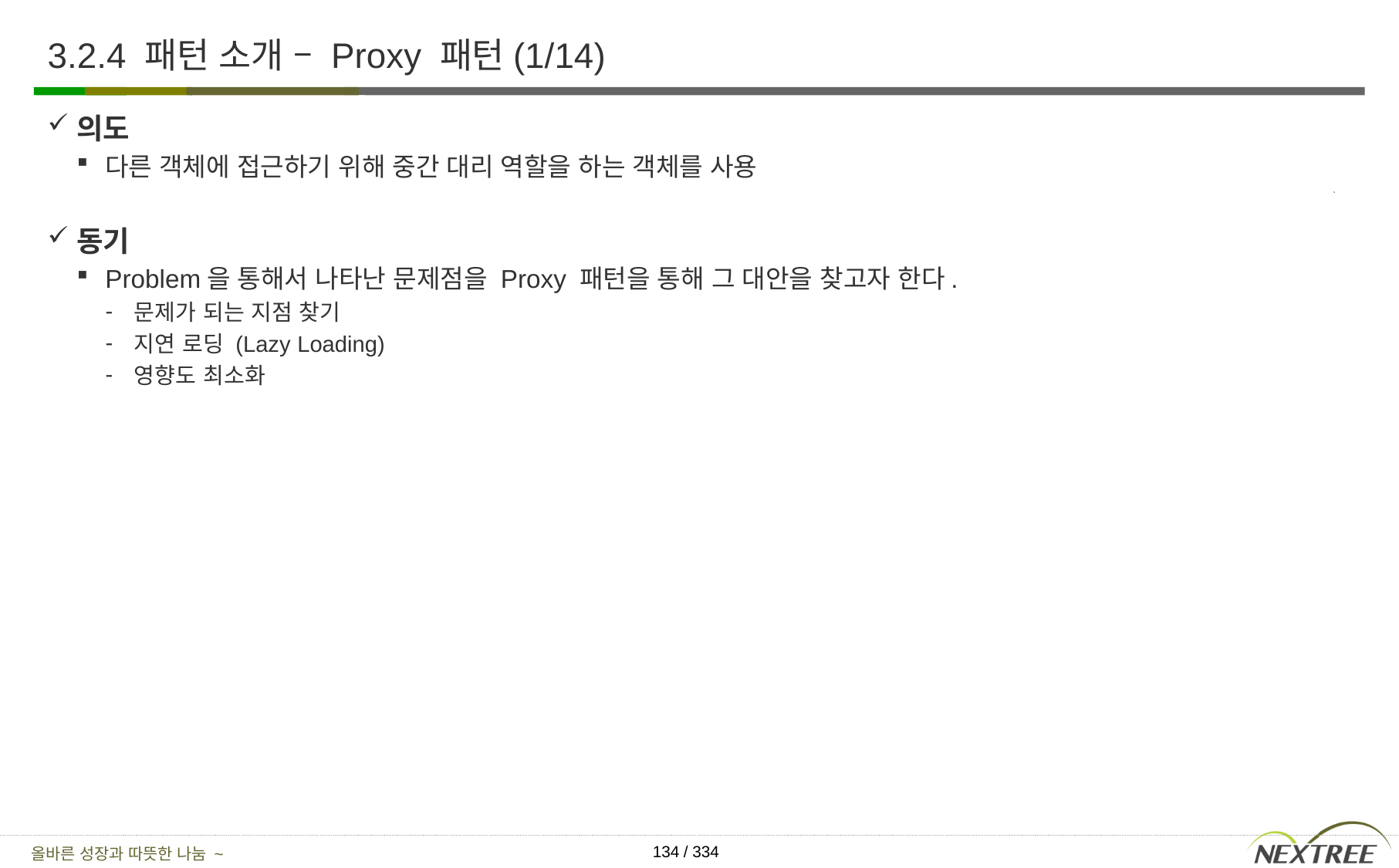

# 3.2.4 패턴 소개 – Proxy 패턴(1/14)
의도
다른 객체에 접근하기 위해 중간 대리 역할을 하는 객체를 사용

동기
Problem을 통해서 나타난 문제점을 Proxy 패턴을 통해 그 대안을 찾고자 한다.
문제가 되는 지점 찾기
지연 로딩 (Lazy Loading)
영향도 최소화